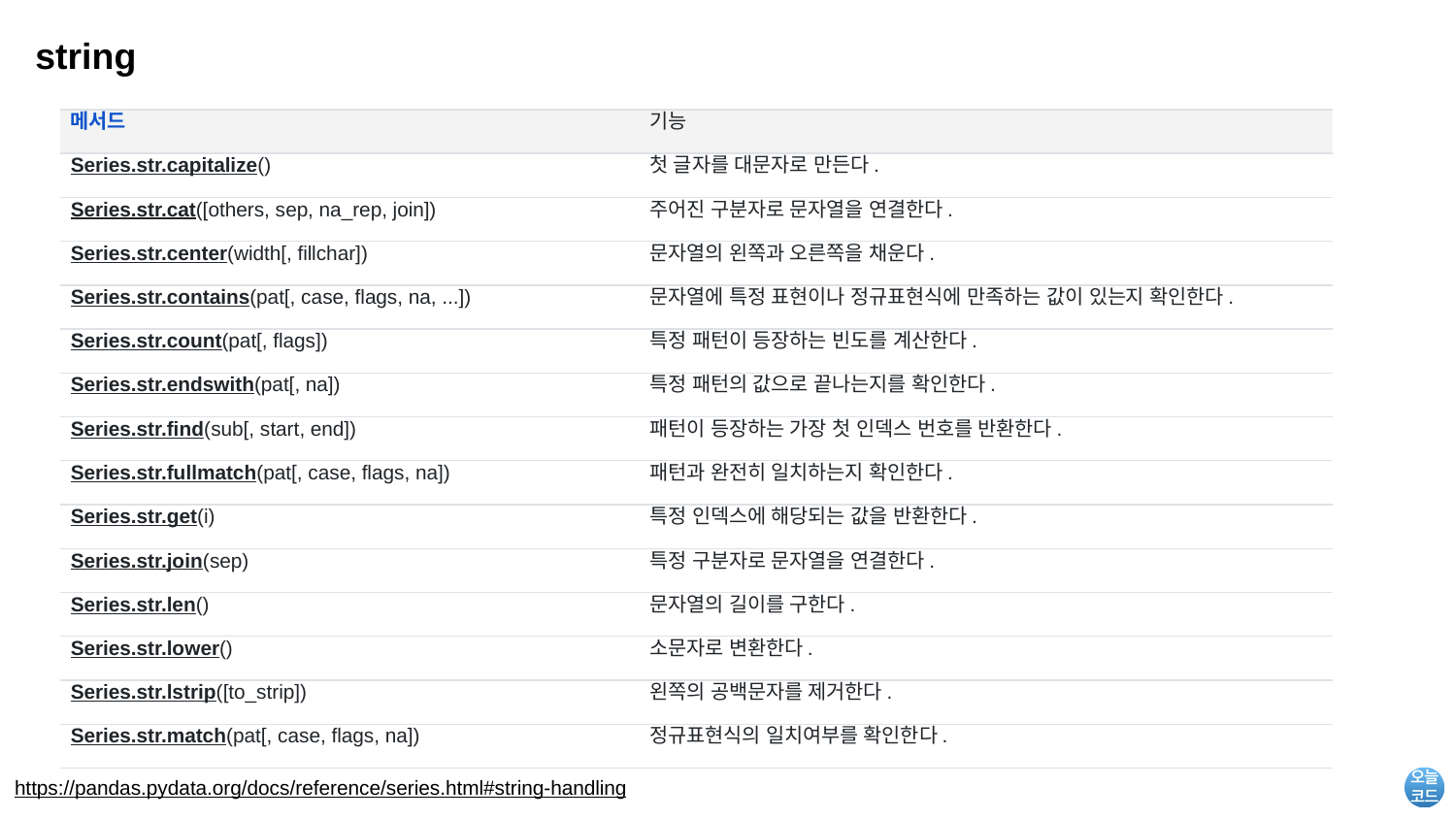

# string
| 메서드 | 기능 |
| --- | --- |
| Series.str.capitalize() | 첫 글자를 대문자로 만든다. |
| Series.str.cat([others, sep, na\_rep, join]) | 주어진 구분자로 문자열을 연결한다. |
| Series.str.center(width[, fillchar]) | 문자열의 왼쪽과 오른쪽을 채운다. |
| Series.str.contains(pat[, case, flags, na, ...]) | 문자열에 특정 표현이나 정규표현식에 만족하는 값이 있는지 확인한다. |
| Series.str.count(pat[, flags]) | 특정 패턴이 등장하는 빈도를 계산한다. |
| Series.str.endswith(pat[, na]) | 특정 패턴의 값으로 끝나는지를 확인한다. |
| Series.str.find(sub[, start, end]) | 패턴이 등장하는 가장 첫 인덱스 번호를 반환한다. |
| Series.str.fullmatch(pat[, case, flags, na]) | 패턴과 완전히 일치하는지 확인한다. |
| Series.str.get(i) | 특정 인덱스에 해당되는 값을 반환한다. |
| Series.str.join(sep) | 특정 구분자로 문자열을 연결한다. |
| Series.str.len() | 문자열의 길이를 구한다. |
| Series.str.lower() | 소문자로 변환한다. |
| Series.str.lstrip([to\_strip]) | 왼쪽의 공백문자를 제거한다. |
| Series.str.match(pat[, case, flags, na]) | 정규표현식의 일치여부를 확인한다. |
https://pandas.pydata.org/docs/reference/series.html#string-handling